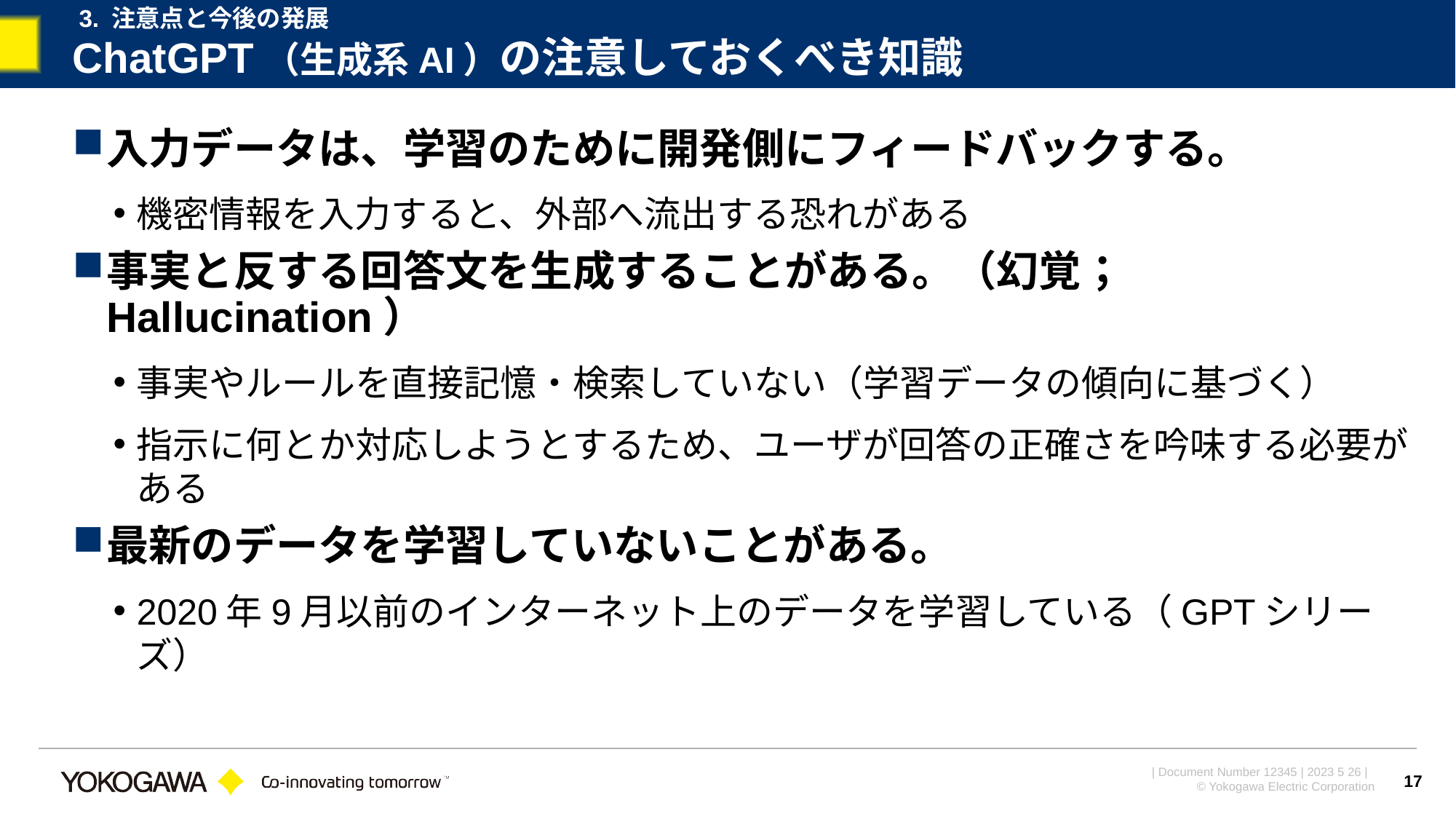

3. 注意点と今後の発展
# ChatGPT（生成系AI）の注意しておくべき知識
入力データは、学習のために開発側にフィードバックする。
機密情報を入力すると、外部へ流出する恐れがある
事実と反する回答文を生成することがある。（幻覚；Hallucination）
事実やルールを直接記憶・検索していない（学習データの傾向に基づく）
指示に何とか対応しようとするため、ユーザが回答の正確さを吟味する必要がある
最新のデータを学習していないことがある。
2020年9月以前のインターネット上のデータを学習している（GPTシリーズ）
17